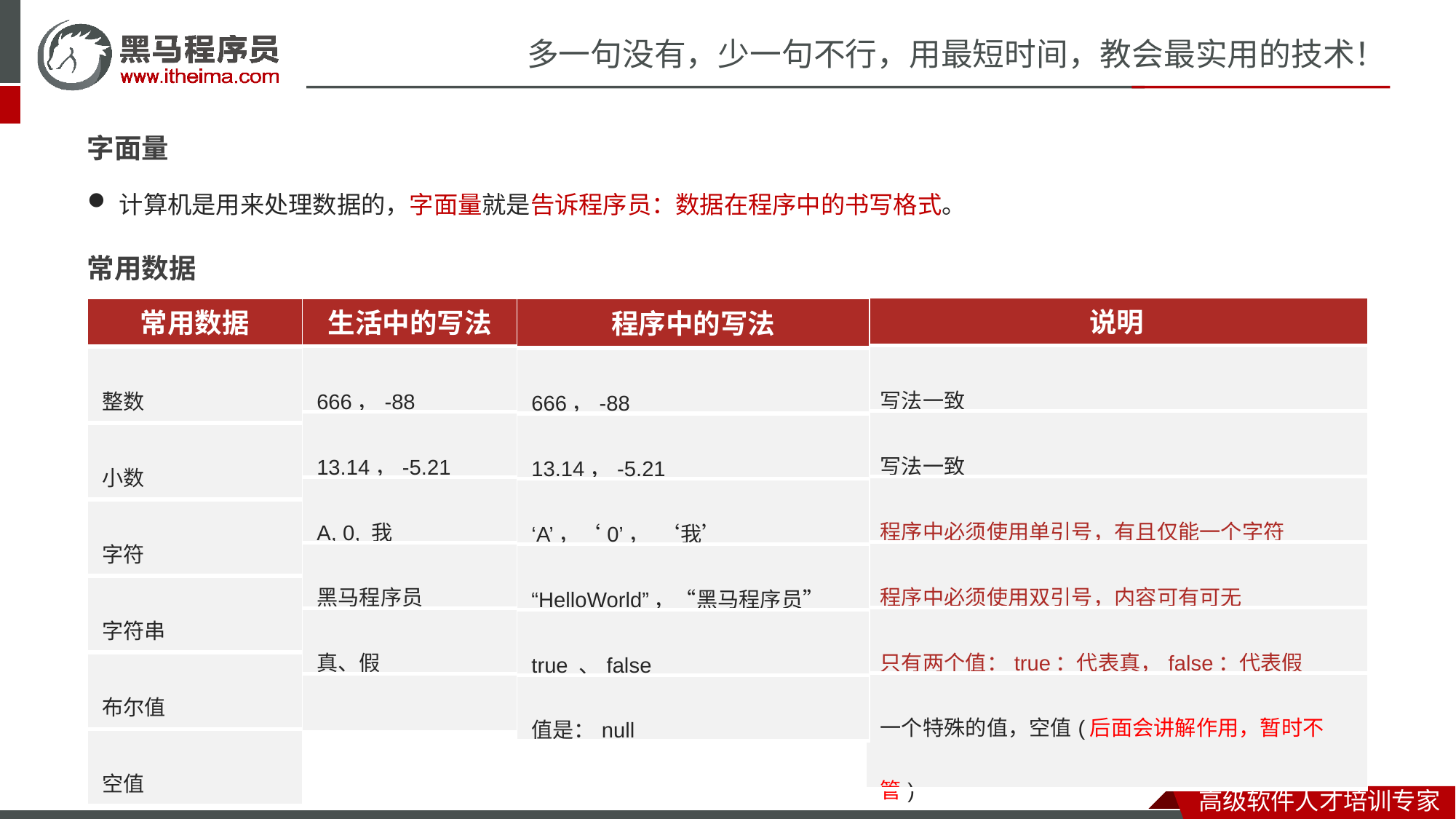

字面量
计算机是用来处理数据的，字面量就是告诉程序员：数据在程序中的书写格式。
常用数据
| 说明 |
| --- |
| 写法一致 |
| 写法一致 |
| 程序中必须使用单引号，有且仅能一个字符 |
| 程序中必须使用双引号，内容可有可无 |
| 只有两个值：true：代表真，false：代表假 |
| 一个特殊的值，空值(后面会讲解作用，暂时不管) |
| 生活中的写法 |
| --- |
| 666，-88 |
| 13.14，-5.21 |
| A, 0, 我 |
| 黑马程序员 |
| 真、假 |
|  |
| 程序中的写法 |
| --- |
| 666，-88 |
| 13.14，-5.21 |
| ‘A’，‘0’， ‘我’ |
| “HelloWorld”，“黑马程序员” |
| true 、false |
| 值是：null |
| 常用数据 |
| --- |
| 整数 |
| 小数 |
| 字符 |
| 字符串 |
| 布尔值 |
| 空值 |